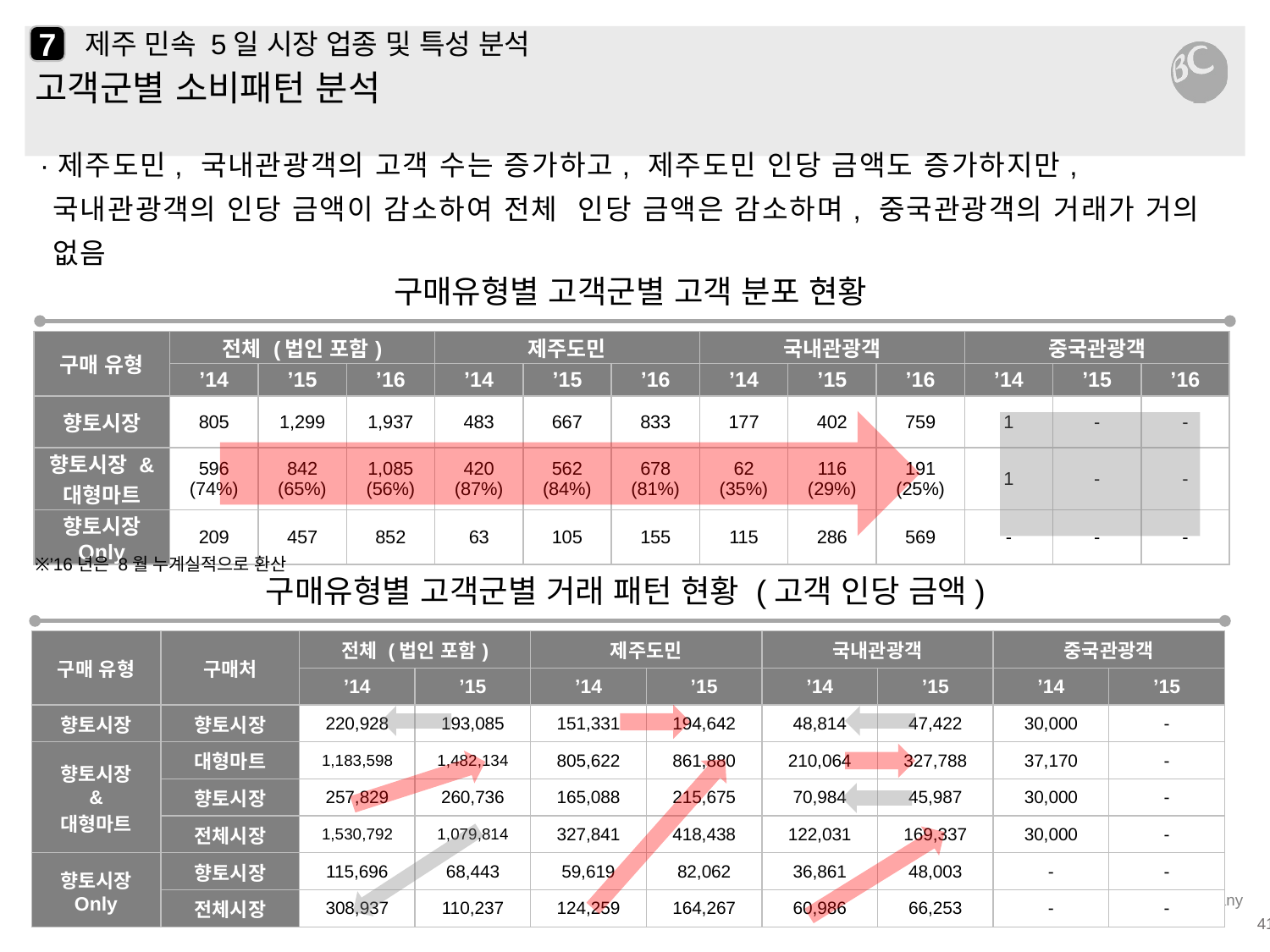

7
# 제주 민속 5일 시장 업종 및 특성 분석
고객군별 소비패턴 분석

·제주도민, 국내관광객의 고객 수는 증가하고, 제주도민 인당 금액도 증가하지만, 국내관광객의 인당 금액이 감소하여 전체  인당 금액은 감소하며, 중국관광객의 거래가 거의 없음
구매유형별 고객군별 고객 분포 현황
| 구매 유형 | 전체 (법인 포함) |  |  | 제주도민 |  |  | 국내관광객 |  |  | 중국관광객 |  |  |
| --- | --- | --- | --- | --- | --- | --- | --- | --- | --- | --- | --- | --- |
|  | ’14 | ’15 | ’16 | ’14 | ’15 | ’16 | ’14 | ’15 | ’16 | ’14 | ’15 | ’16 |
| 향토시장 | 805 | 1,299 | 1,937 | 483 | 667 | 833 | 177 | 402 | 759 | 1 | - | - |
| 향토시장 & 대형마트 | 596 (74%) | 842 (65%) | 1,085 (56%) | 420 (87%) | 562 (84%) | 678 (81%) | 62 (35%) | 116 (29%) | 191 (25%) | 1 | - | - |
| 향토시장 Only | 209 | 457 | 852 | 63 | 105 | 155 | 115 | 286 | 569 | - | - | - |

※’16년은 8월 누계실적으로 환산
구매유형별 고객군별 거래 패턴 현황 (고객 인당 금액)
| 구매 유형 | 구매처 | 전체 (법인 포함) |  | 제주도민 |  | 국내관광객 |  | 중국관광객 |  |
| --- | --- | --- | --- | --- | --- | --- | --- | --- | --- |
|  |  | ’14 | ’15 | ’14 | ’15 | ’14 | ’15 | ’14 | ’15 |
| 향토시장 | 향토시장 | 220,928 | 193,085 | 151,331 | 194,642 | 48,814 | 47,422 | 30,000 | - |
| 향토시장 & 대형마트 | 대형마트 | 1,183,598 | 1,482,134 | 805,622 | 861,880 | 210,064 | 327,788 | 37,170 | - |
|  | 향토시장 | 257,829 | 260,736 | 165,088 | 215,675 | 70,984 | 45,987 | 30,000 | - |
|  | 전체시장 | 1,530,792 | 1,079,814 | 327,841 | 418,438 | 122,031 | 169,337 | 30,000 | - |
| 향토시장 Only | 향토시장 | 115,696 | 68,443 | 59,619 | 82,062 | 36,861 | 48,003 | - | - |
|  | 전체시장 | 308,937 | 110,237 | 124,259 | 164,267 | 60,986 | 66,253 | - | - |